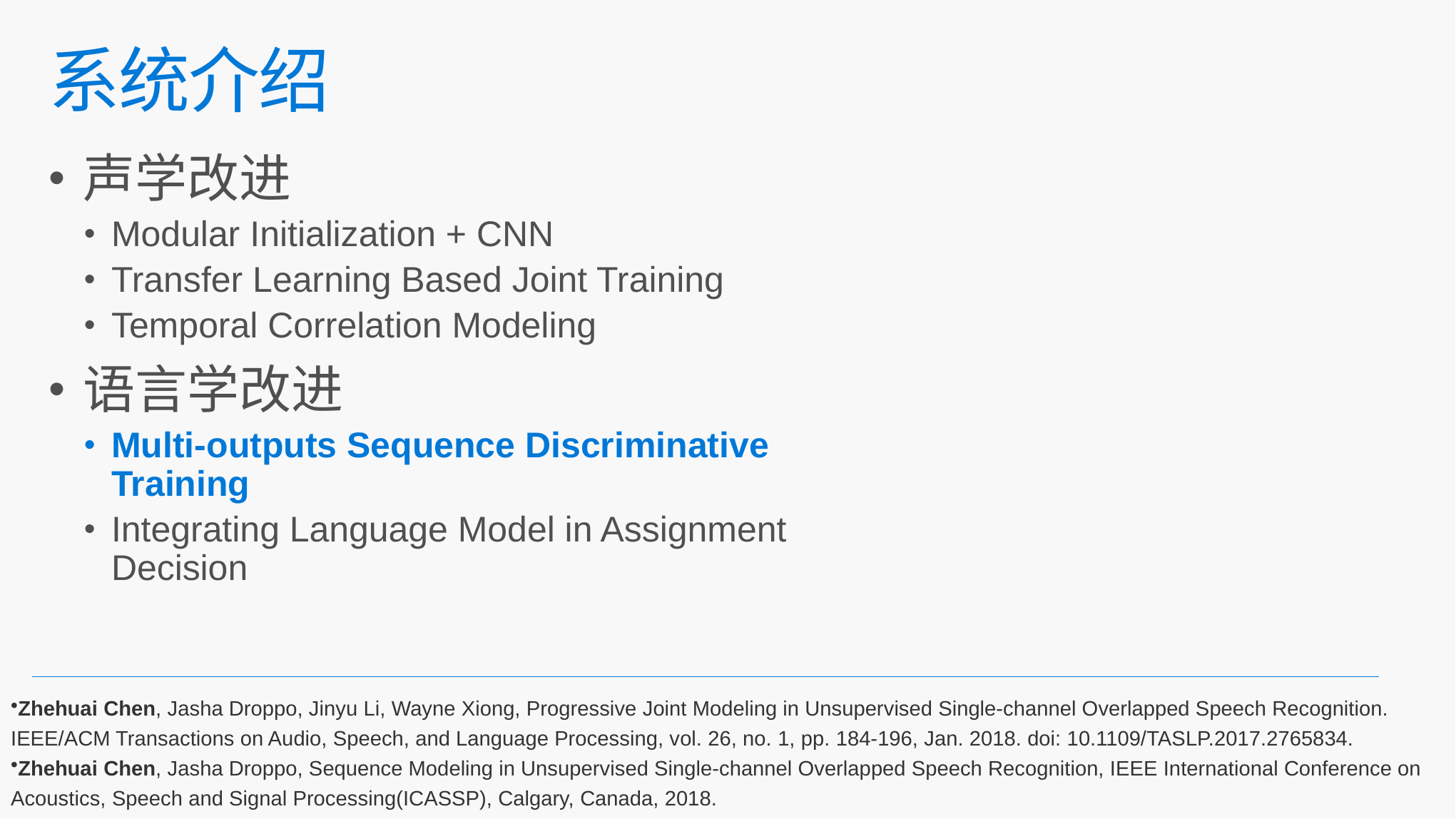

# 系统介绍
声学改进
Modular Initialization + CNN
Transfer Learning Based Joint Training
Temporal Correlation Modeling
语言学改进
Multi-outputs Sequence Discriminative Training
Integrating Language Model in Assignment Decision

Zhehuai Chen, Jasha Droppo, Jinyu Li, Wayne Xiong, Progressive Joint Modeling in Unsupervised Single-channel Overlapped Speech Recognition. IEEE/ACM Transactions on Audio, Speech, and Language Processing, vol. 26, no. 1, pp. 184-196, Jan. 2018. doi: 10.1109/TASLP.2017.2765834.
Zhehuai Chen, Jasha Droppo, Sequence Modeling in Unsupervised Single-channel Overlapped Speech Recognition, IEEE International Conference on Acoustics, Speech and Signal Processing(ICASSP), Calgary, Canada, 2018.